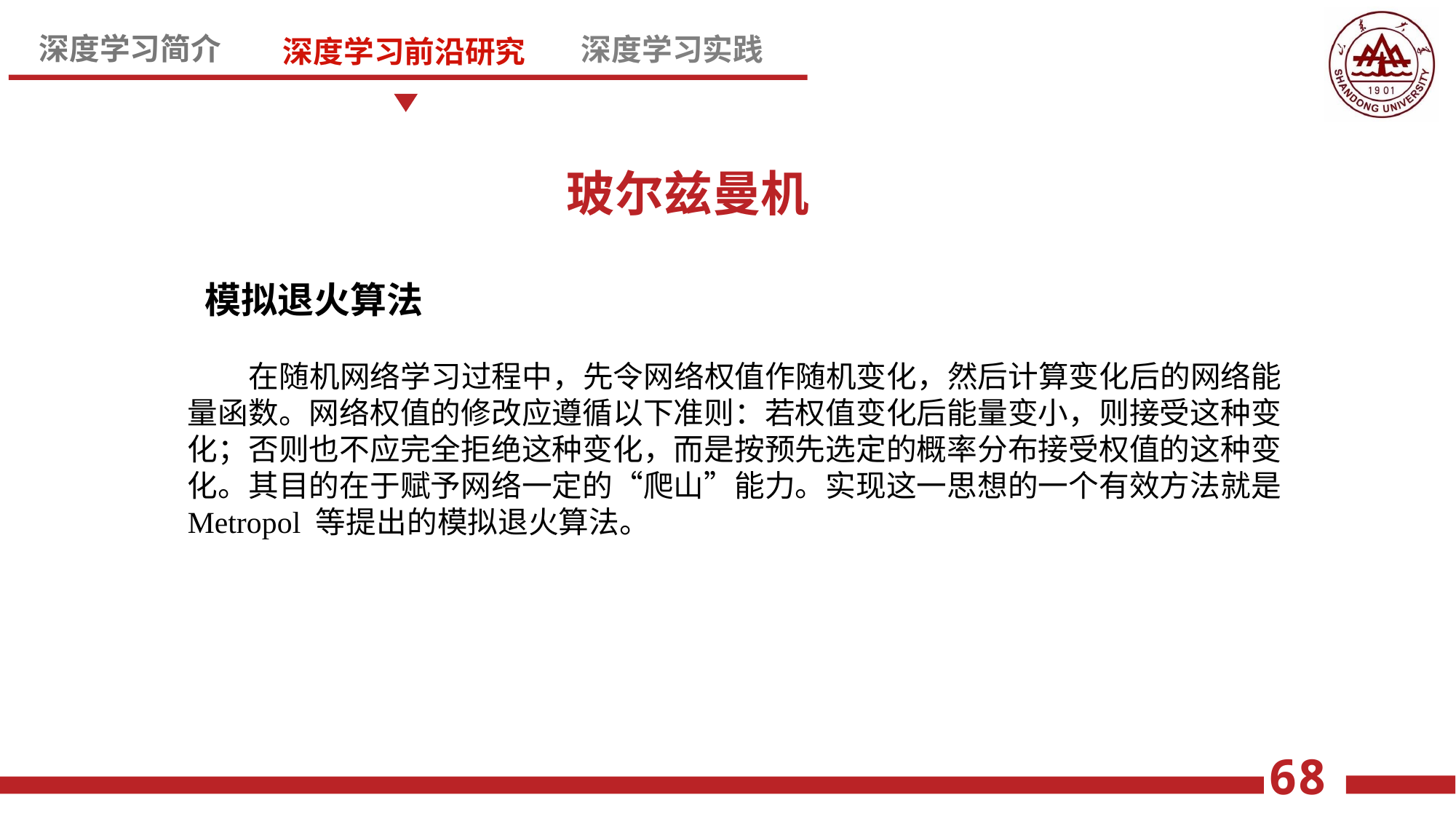

玻尔兹曼机
 模拟退火算法

        在随机网络学习过程中，先令网络权值作随机变化，然后计算变化后的网络能
量函数。网络权值的修改应遵循以下准则：若权值变化后能量变小，则接受这种变
化；否则也不应完全拒绝这种变化，而是按预先选定的概率分布接受权值的这种变
化。其目的在于赋予网络一定的“爬山”能力。实现这一思想的一个有效方法就是
Metropol 等提出的模拟退火算法。